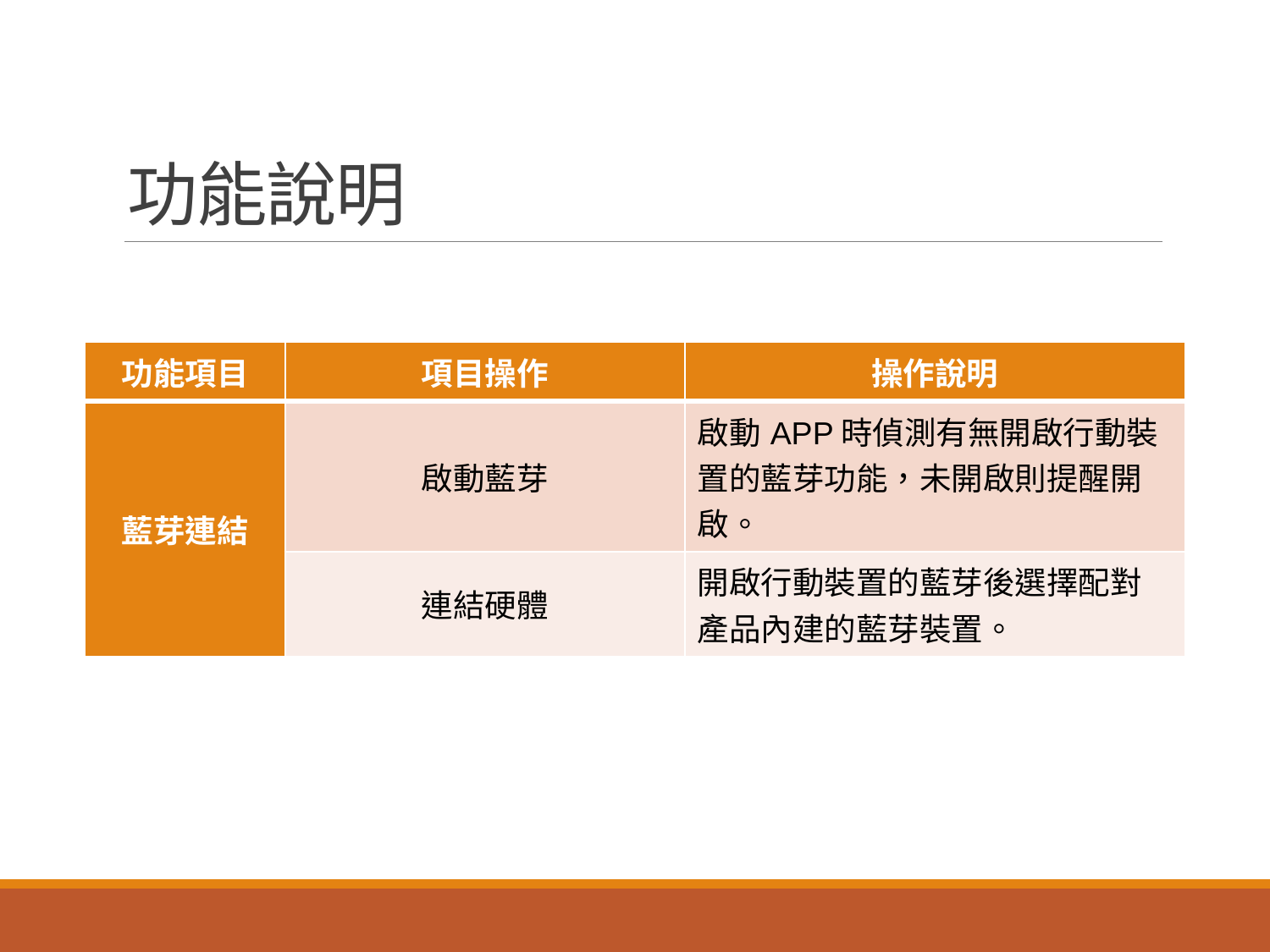

# 功能說明
| 功能項目 | 項目操作 | 操作說明 |
| --- | --- | --- |
| 藍芽連結 | 啟動藍芽 | 啟動APP時偵測有無開啟行動裝置的藍芽功能，未開啟則提醒開啟。 |
|  | 連結硬體 | 開啟行動裝置的藍芽後選擇配對產品內建的藍芽裝置。 |